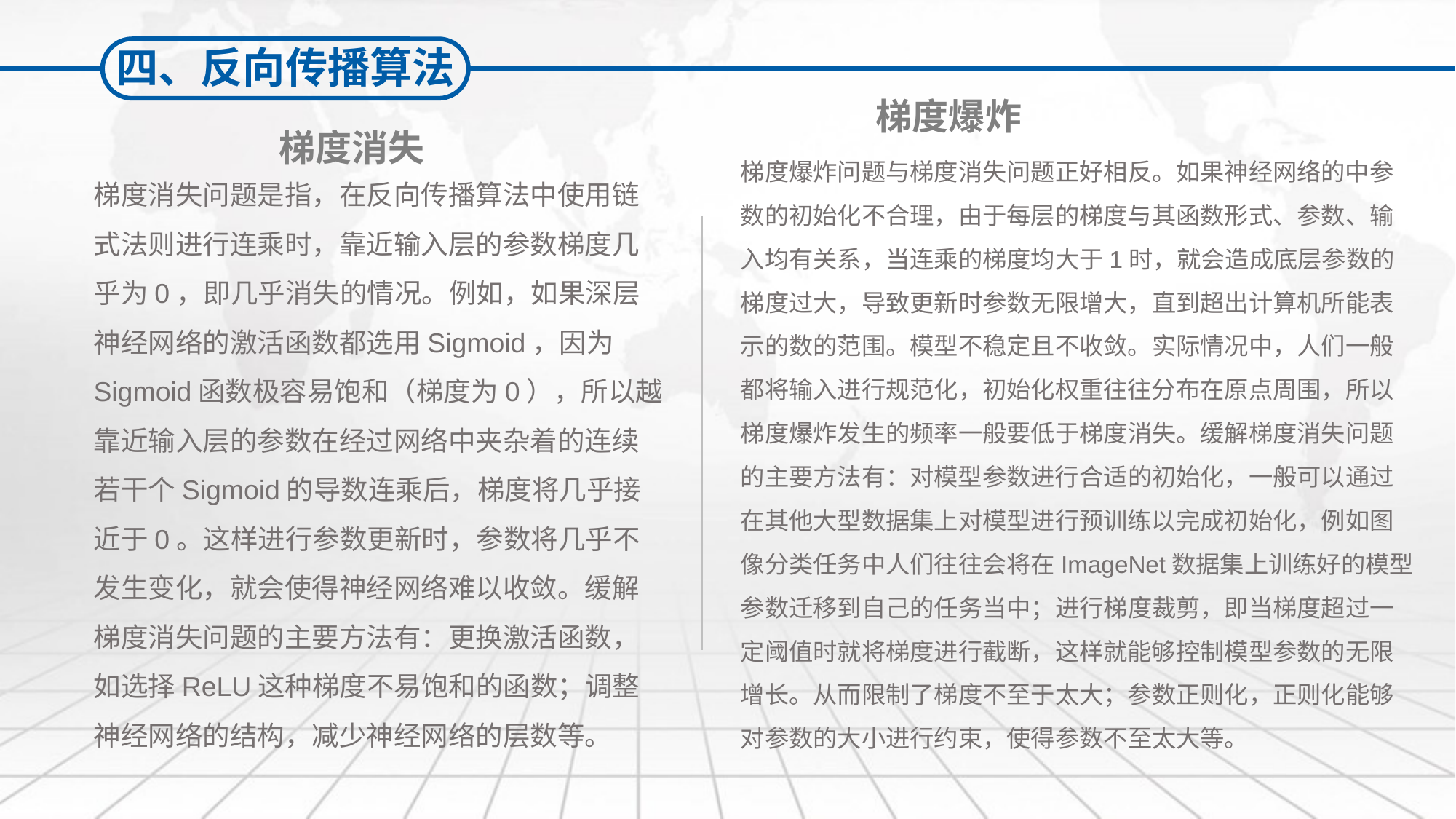

四、反向传播算法

梯度爆炸

梯度爆炸问题与梯度消失问题正好相反。如果神经网络的中参数的初始化不合理，由于每层的梯度与其函数形式、参数、输入均有关系，当连乘的梯度均大于1时，就会造成底层参数的梯度过大，导致更新时参数无限增大，直到超出计算机所能表示的数的范围。模型不稳定且不收敛。实际情况中，人们一般都将输入进行规范化，初始化权重往往分布在原点周围，所以梯度爆炸发生的频率一般要低于梯度消失。缓解梯度消失问题的主要方法有：对模型参数进行合适的初始化，一般可以通过在其他大型数据集上对模型进行预训练以完成初始化，例如图像分类任务中人们往往会将在ImageNet数据集上训练好的模型参数迁移到自己的任务当中；进行梯度裁剪，即当梯度超过一定阈值时就将梯度进行截断，这样就能够控制模型参数的无限增长。从而限制了梯度不至于太大；参数正则化，正则化能够对参数的大小进行约束，使得参数不至太大等。

梯度消失问题是指，在反向传播算法中使用链式法则进行连乘时，靠近输入层的参数梯度几乎为0，即几乎消失的情况。例如，如果深层神经网络的激活函数都选用Sigmoid，因为Sigmoid函数极容易饱和（梯度为0），所以越靠近输入层的参数在经过网络中夹杂着的连续若干个Sigmoid的导数连乘后，梯度将几乎接近于0。这样进行参数更新时，参数将几乎不发生变化，就会使得神经网络难以收敛。缓解梯度消失问题的主要方法有：更换激活函数，如选择ReLU这种梯度不易饱和的函数；调整神经网络的结构，减少神经网络的层数等。
梯度消失